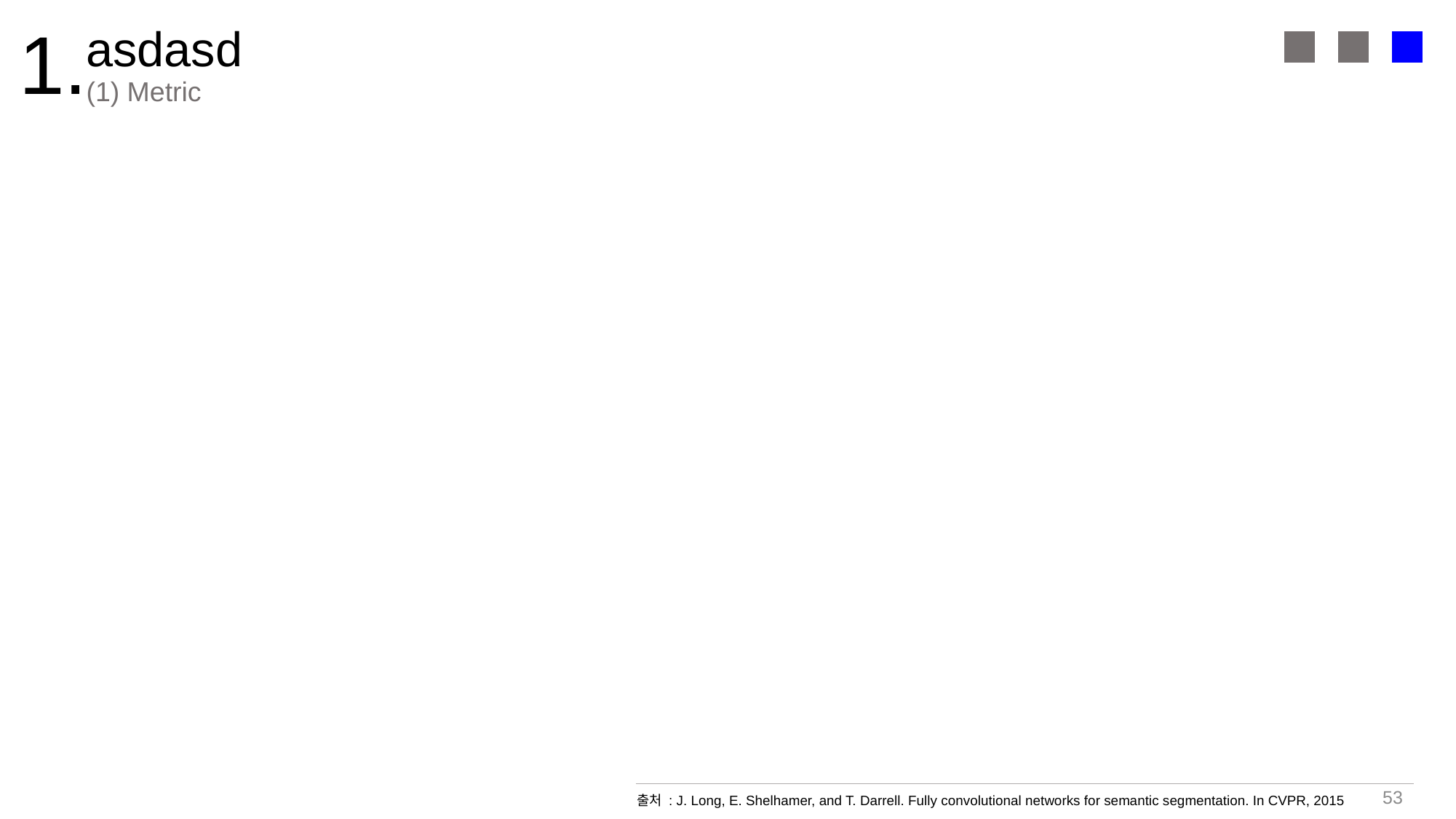

1.
asdasd

(1) Metric
53
출처 : J. Long, E. Shelhamer, and T. Darrell. Fully convolutional networks for semantic segmentation. In CVPR, 2015